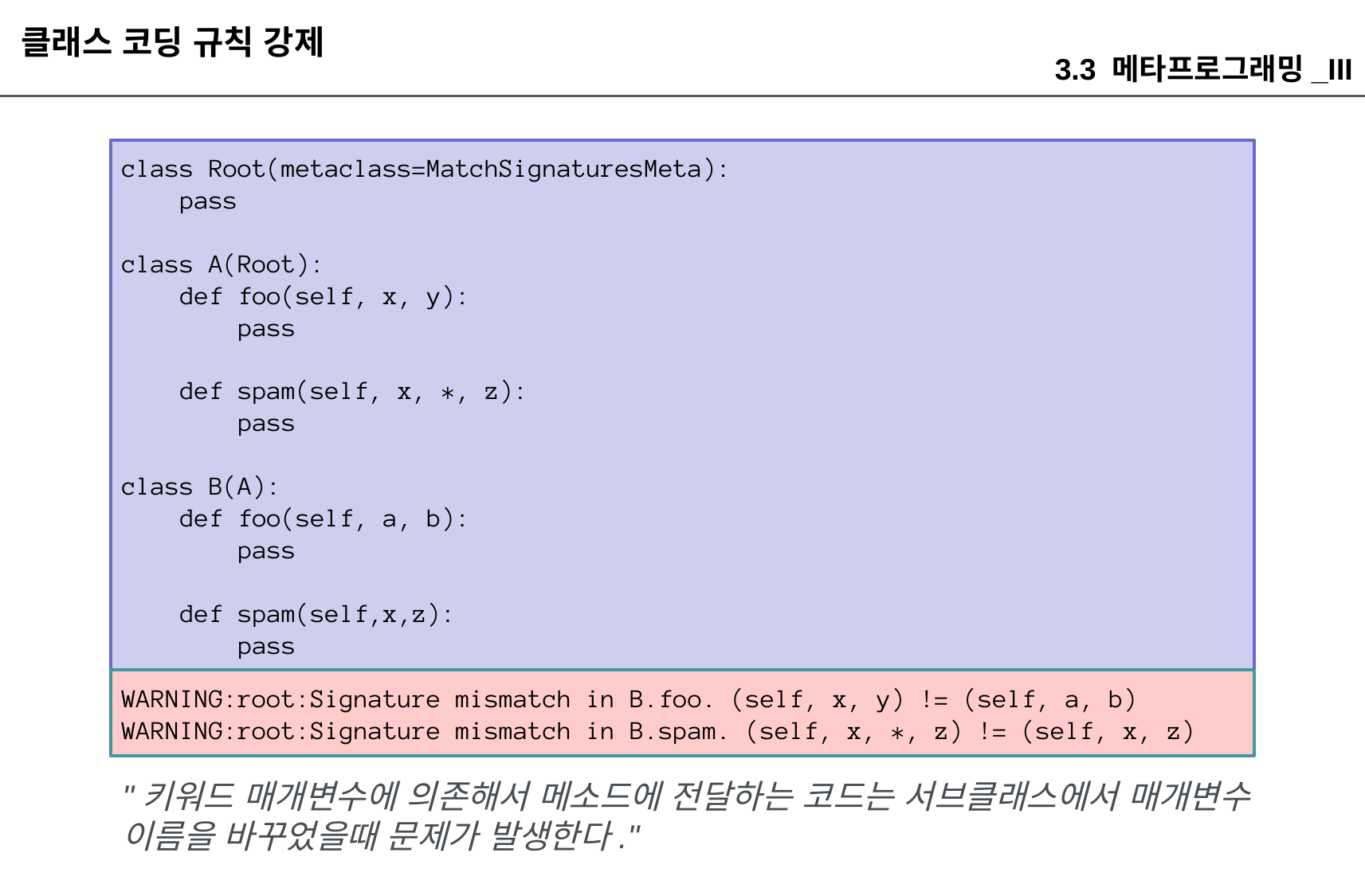

클래스 코딩 규칙 강제
3.3 메타프로그래밍_III
class Root(metaclass=MatchSignaturesMeta):
    pass

class A(Root):
    def foo(self, x, y):
        pass

    def spam(self, x, *, z):
        pass

class B(A):
    def foo(self, a, b):
        pass

    def spam(self,x,z):
        pass
WARNING:root:Signature mismatch in B.foo. (self, x, y) != (self, a, b)
WARNING:root:Signature mismatch in B.spam. (self, x, *, z) != (self, x, z)
"키워드 매개변수에 의존해서 메소드에 전달하는 코드는 서브클래스에서 매개변수 이름을 바꾸었을때 문제가 발생한다."